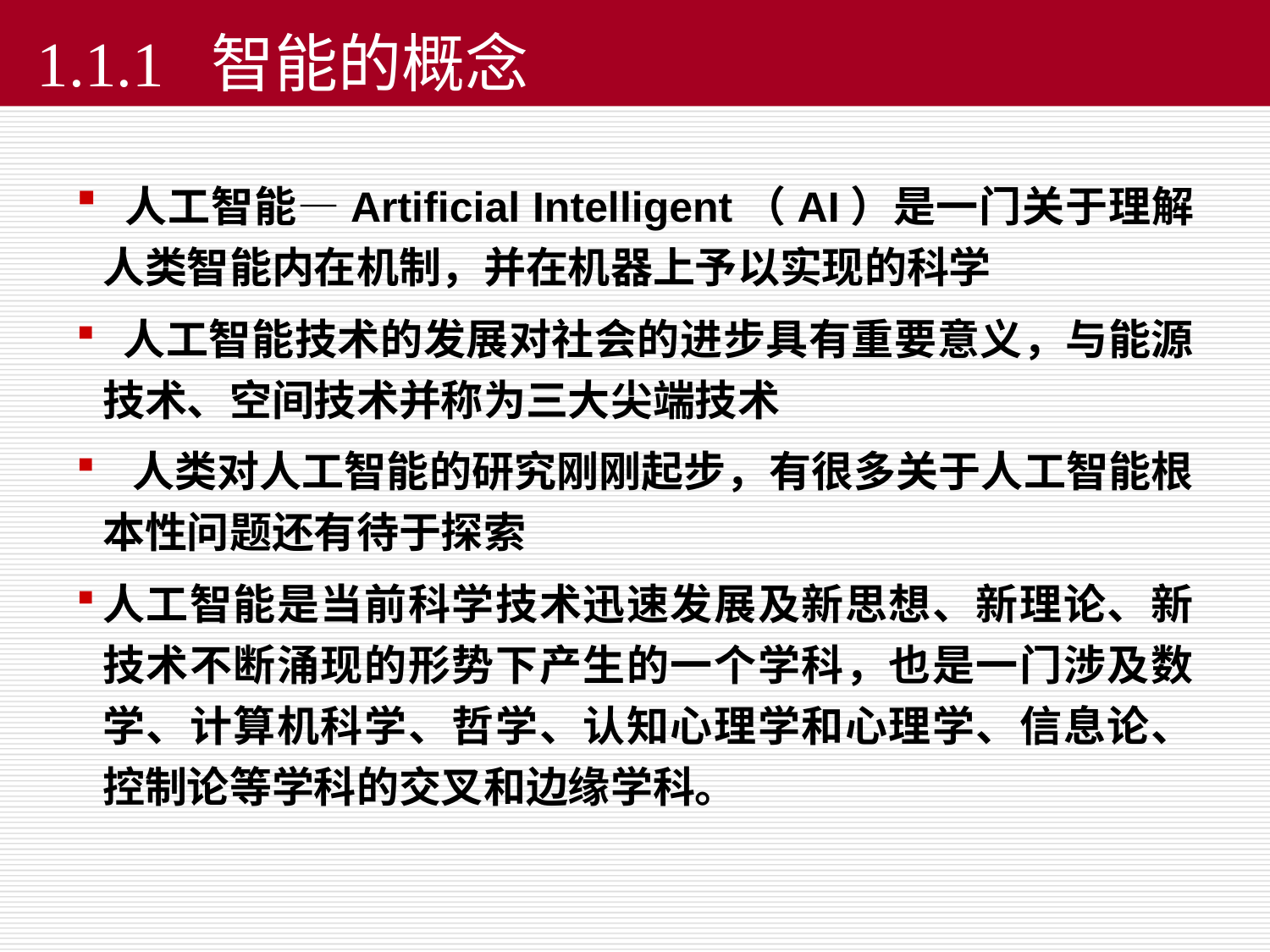

# 1.1.1  智能的概念
 人工智能—Artificial Intelligent（AI）是一门关于理解人类智能内在机制，并在机器上予以实现的科学
 人工智能技术的发展对社会的进步具有重要意义，与能源技术、空间技术并称为三大尖端技术
  人类对人工智能的研究刚刚起步，有很多关于人工智能根本性问题还有待于探索
人工智能是当前科学技术迅速发展及新思想、新理论、新技术不断涌现的形势下产生的一个学科，也是一门涉及数学、计算机科学、哲学、认知心理学和心理学、信息论、控制论等学科的交叉和边缘学科。
7